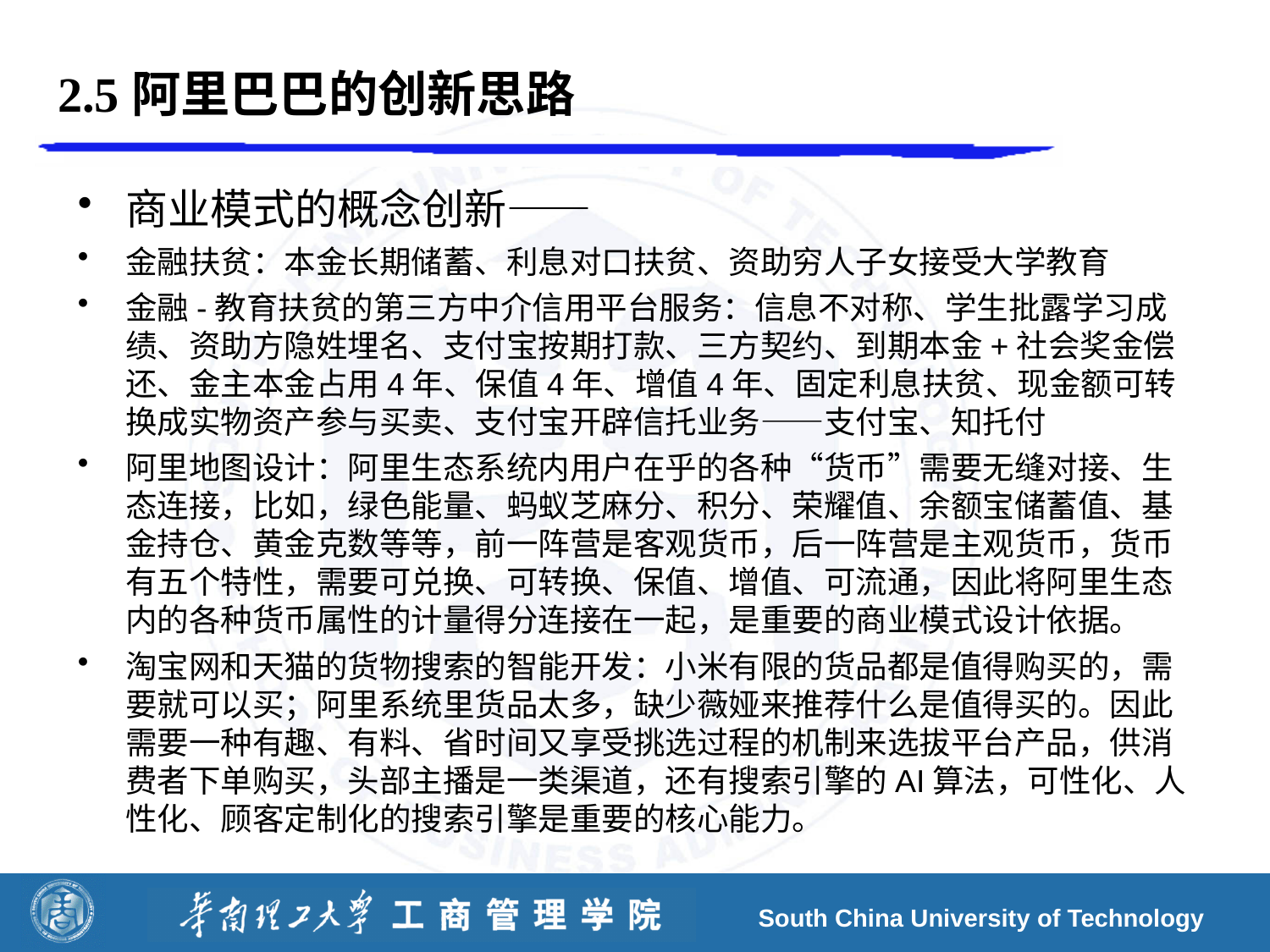

# 2.5阿里巴巴的创新思路
商业模式的概念创新——
金融扶贫：本金长期储蓄、利息对口扶贫、资助穷人子女接受大学教育
金融-教育扶贫的第三方中介信用平台服务：信息不对称、学生批露学习成绩、资助方隐姓埋名、支付宝按期打款、三方契约、到期本金+社会奖金偿还、金主本金占用4年、保值4年、增值4年、固定利息扶贫、现金额可转换成实物资产参与买卖、支付宝开辟信托业务——支付宝、知托付
阿里地图设计：阿里生态系统内用户在乎的各种“货币”需要无缝对接、生态连接，比如，绿色能量、蚂蚁芝麻分、积分、荣耀值、余额宝储蓄值、基金持仓、黄金克数等等，前一阵营是客观货币，后一阵营是主观货币，货币有五个特性，需要可兑换、可转换、保值、增值、可流通，因此将阿里生态内的各种货币属性的计量得分连接在一起，是重要的商业模式设计依据。
淘宝网和天猫的货物搜索的智能开发：小米有限的货品都是值得购买的，需要就可以买；阿里系统里货品太多，缺少薇娅来推荐什么是值得买的。因此需要一种有趣、有料、省时间又享受挑选过程的机制来选拔平台产品，供消费者下单购买，头部主播是一类渠道，还有搜索引擎的AI算法，可性化、人性化、顾客定制化的搜索引擎是重要的核心能力。

South China University of Technology